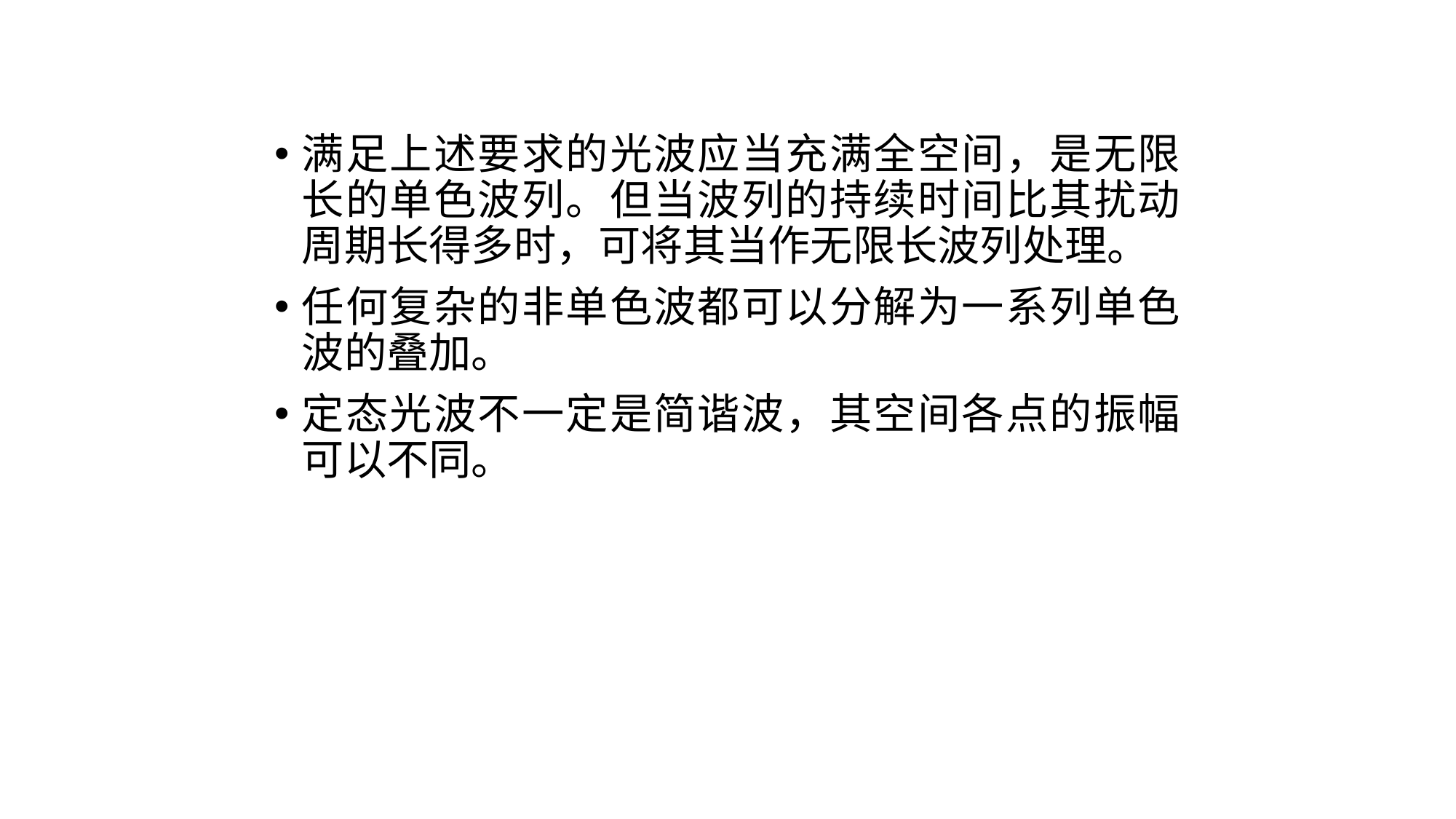

满足上述要求的光波应当充满全空间，是无限长的单色波列。但当波列的持续时间比其扰动周期长得多时，可将其当作无限长波列处理。
任何复杂的非单色波都可以分解为一系列单色波的叠加。
定态光波不一定是简谐波，其空间各点的振幅可以不同。